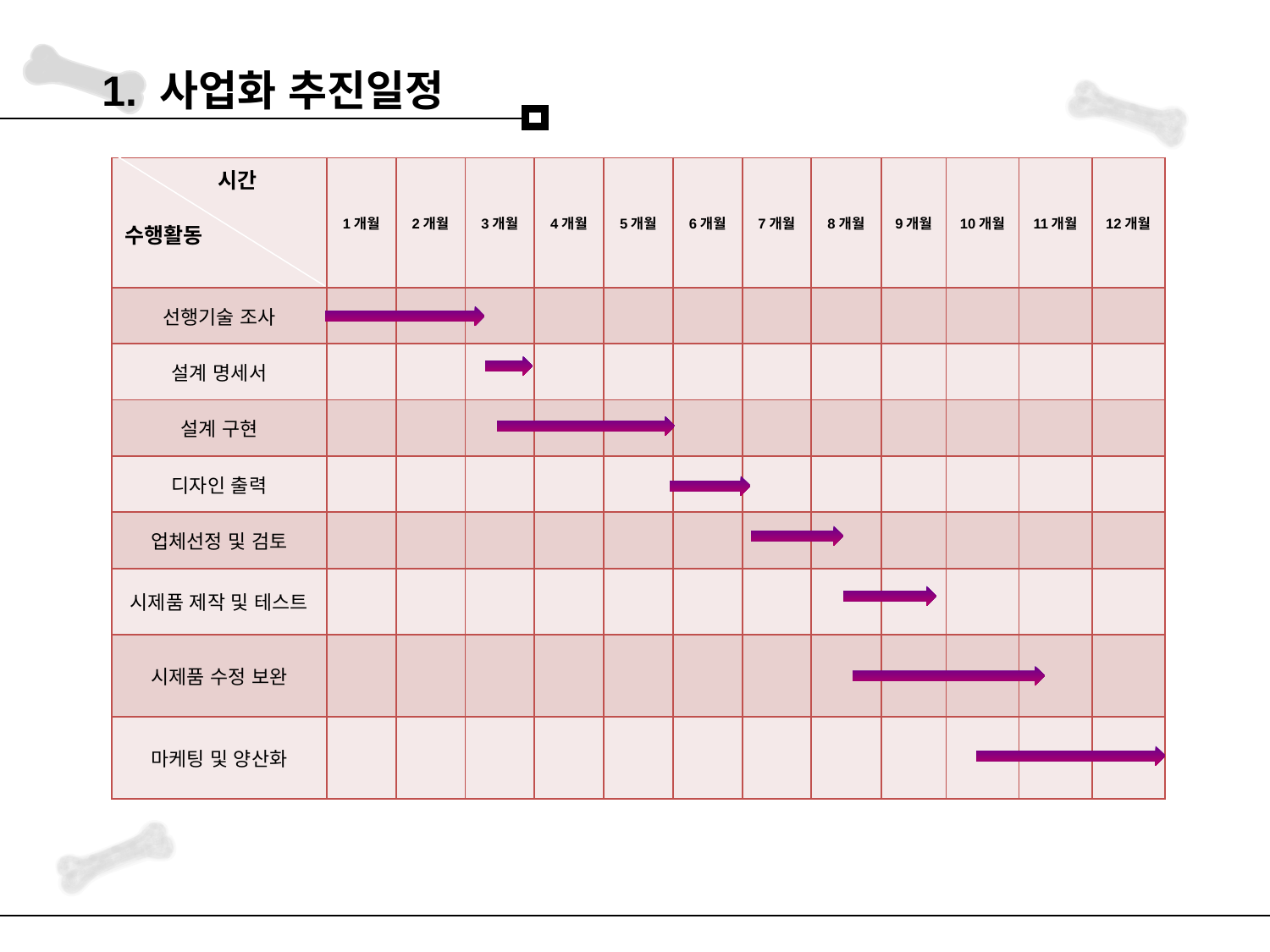

1. 사업화 추진일정

| 시간 수행활동 | 1개월 | 2개월 | 3개월 | 4개월 | 5개월 | 6개월 | 7개월 | 8개월 | 9개월 | 10개월 | 11개월 | 12개월 |
| --- | --- | --- | --- | --- | --- | --- | --- | --- | --- | --- | --- | --- |
| 선행기술 조사 |  |  |  |  |  |  |  |  |  |  |  |  |
| 설계 명세서 |  |  |  |  |  |  |  |  |  |  |  |  |
| 설계 구현 |  |  |  |  |  |  |  |  |  |  |  |  |
| 디자인 출력 |  |  |  |  |  |  |  |  |  |  |  |  |
| 업체선정 및 검토 |  |  |  |  |  |  |  |  |  |  |  |  |
| 시제품 제작 및 테스트 |  |  |  |  |  |  |  |  |  |  |  |  |
| 시제품 수정 보완 |  |  |  |  |  |  |  |  |  |  |  |  |
| 마케팅 및 양산화 |  |  |  |  |  |  |  |  |  |  |  |  |